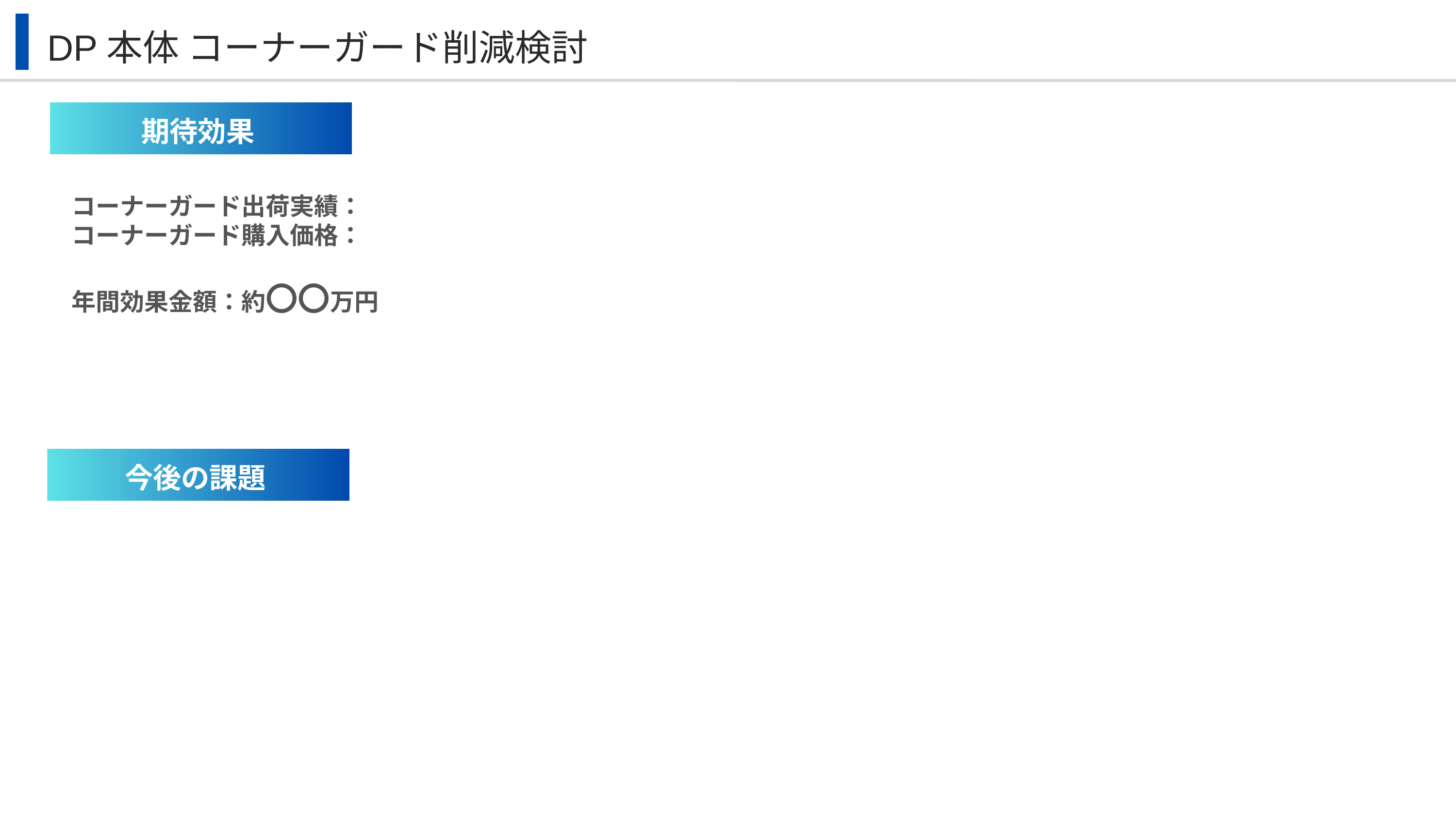

DP本体 コーナーガード削減検討

期待効果
コーナーガード出荷実績：
コーナーガード購入価格：

年間効果金額：約〇〇万円

今後の課題